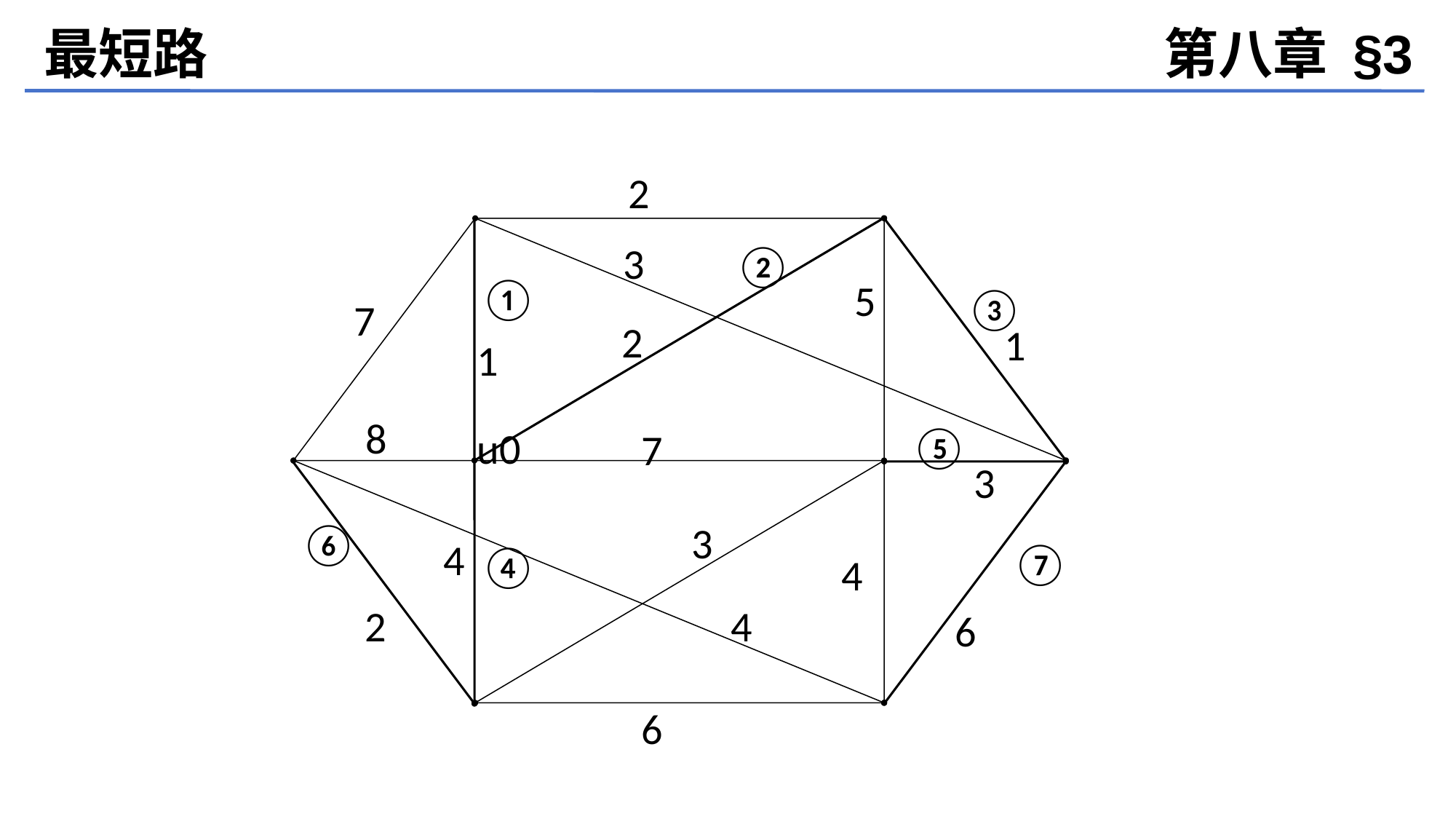

最短路
第八章 §3
2

3

②

①

5

③

7

2

1

1

8

⑤

7

u0

3

3

⑥

4

⑦

4

④

2

4

6

6